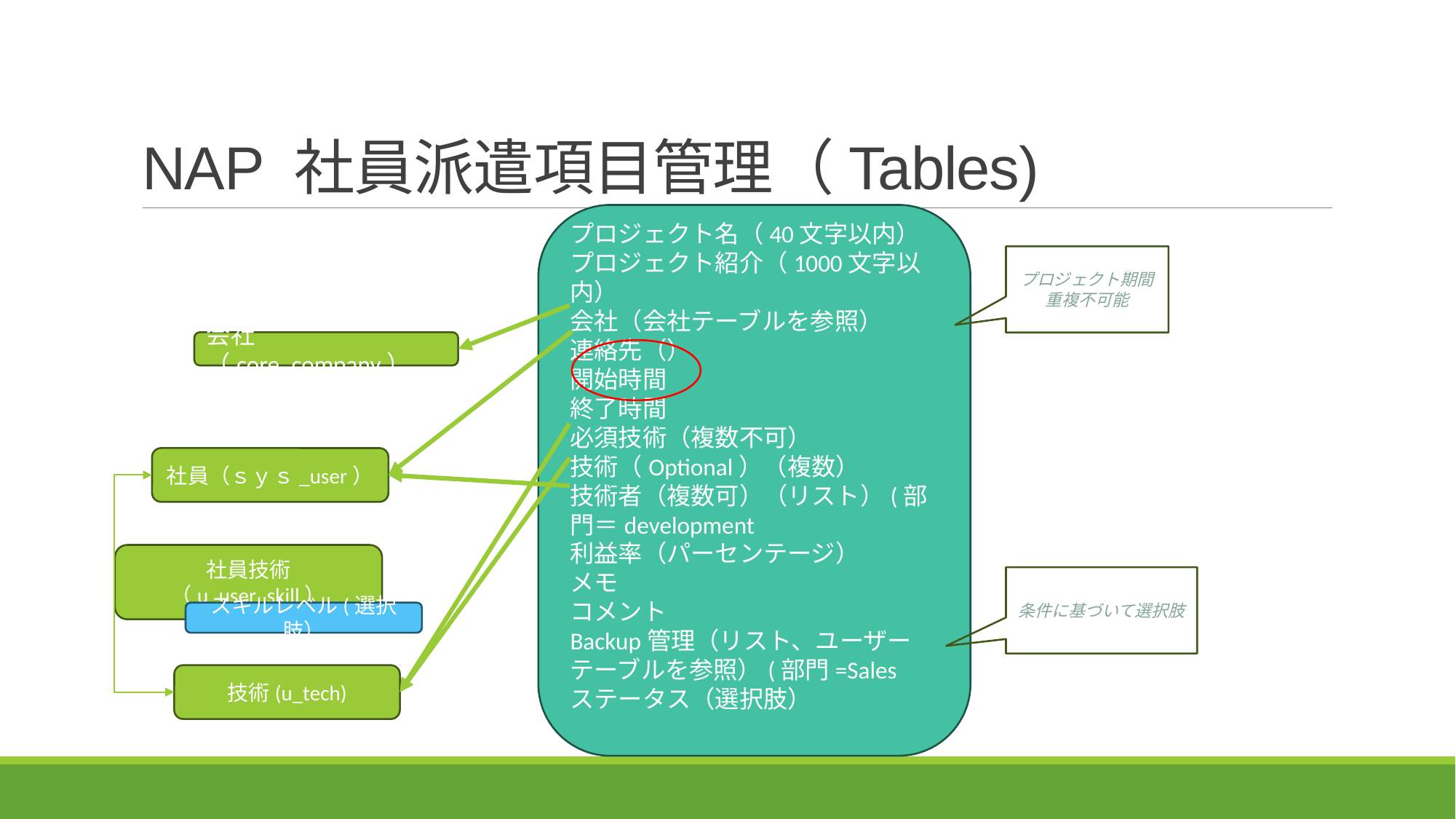

# NAP 社員派遣項目管理（Tables)
プロジェクト名（40文字以内）
プロジェクト紹介（1000文字以内）
会社（会社テーブルを参照）
連絡先（）
開始時間
終了時間
必須技術（複数不可）
技術（Optional）（複数）
技術者（複数可）（リスト）(部門＝development
利益率（パーセンテージ）
メモ
コメント
Backup管理（リスト、ユーザーテーブルを参照）(部門=Sales
ステータス（選択肢）

プロジェクト期間重複不可能
会社（core_company）

社員（ｓｙｓ_user）
社員技術（u_user_skill）
条件に基づいて選択肢
スキルレベル(選択肢）
技術(u_tech)